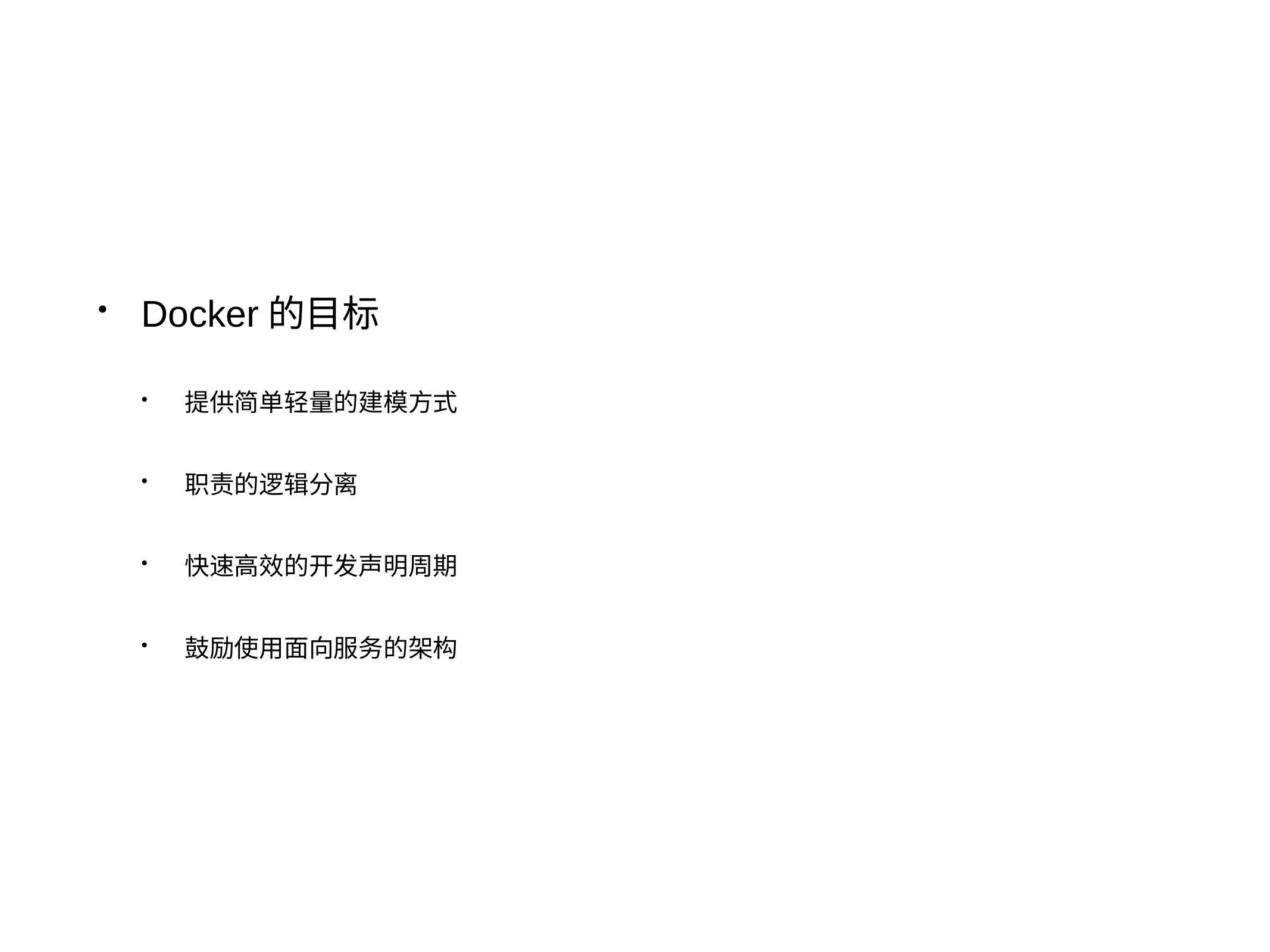

Docker的目标
提供简单轻量的建模方式
职责的逻辑分离
快速高效的开发声明周期
鼓励使用面向服务的架构